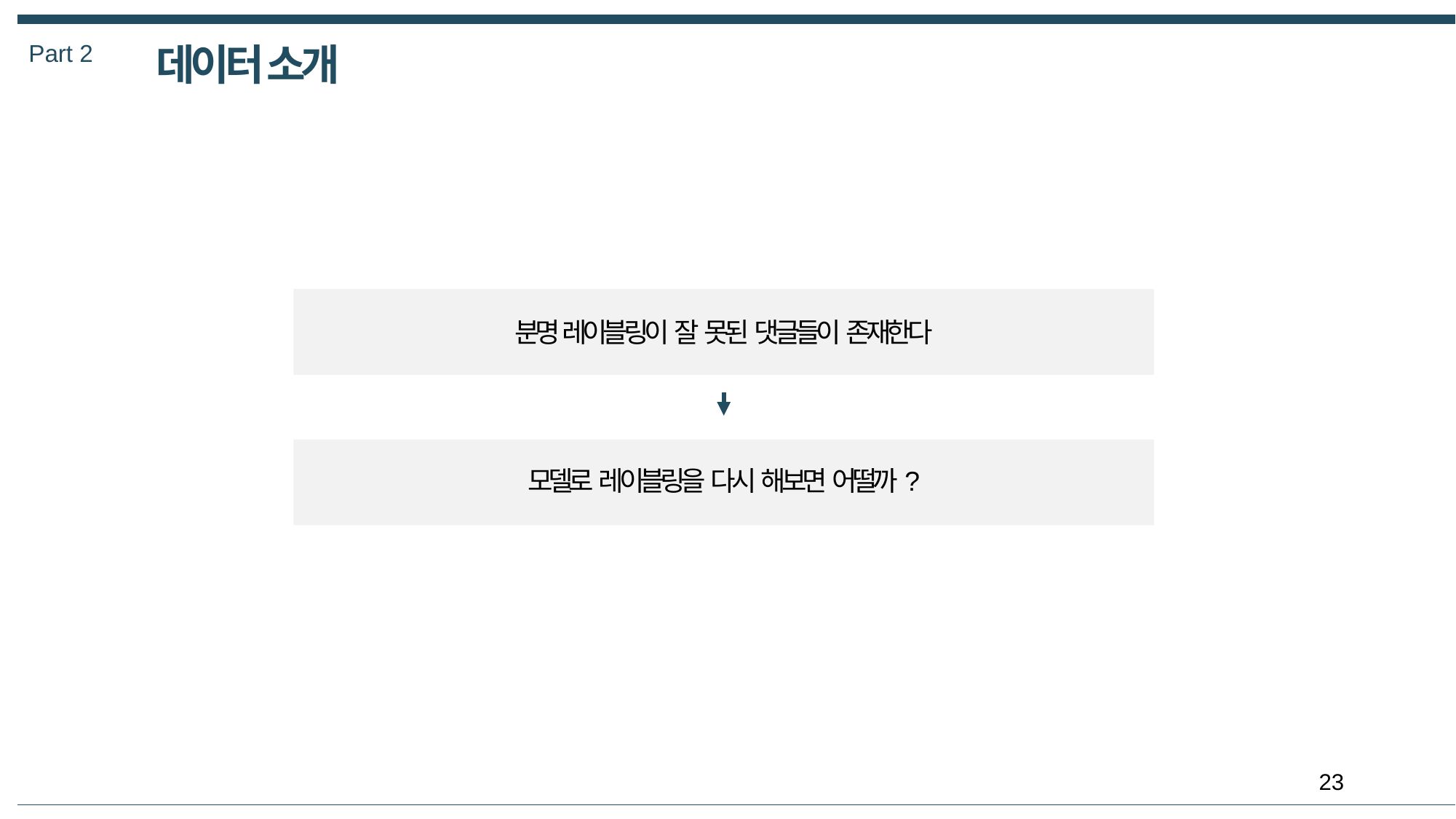

Part 2
데이터 소개

분명  레이블링이   잘   못된   댓글들이   존재한다

모델로   레이블링을   다시   해보면   어떨까?
23